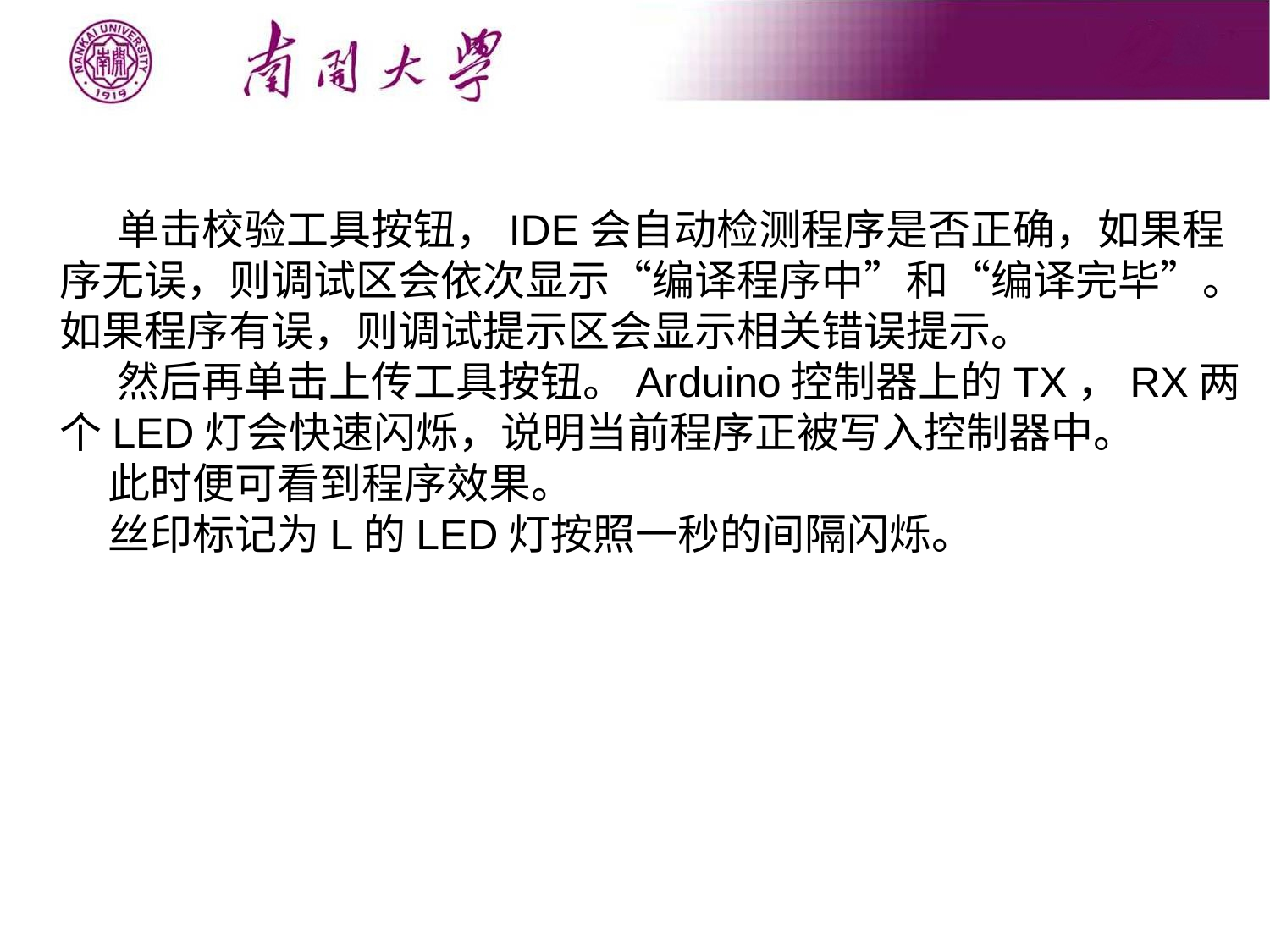

单击校验工具按钮，IDE会自动检测程序是否正确，如果程序无误，则调试区会依次显示“编译程序中”和“编译完毕”。
如果程序有误，则调试提示区会显示相关错误提示。
     然后再单击上传工具按钮。Arduino控制器上的TX，RX两个LED灯会快速闪烁，说明当前程序正被写入控制器中。
    此时便可看到程序效果。
    丝印标记为L的LED灯按照一秒的间隔闪烁。